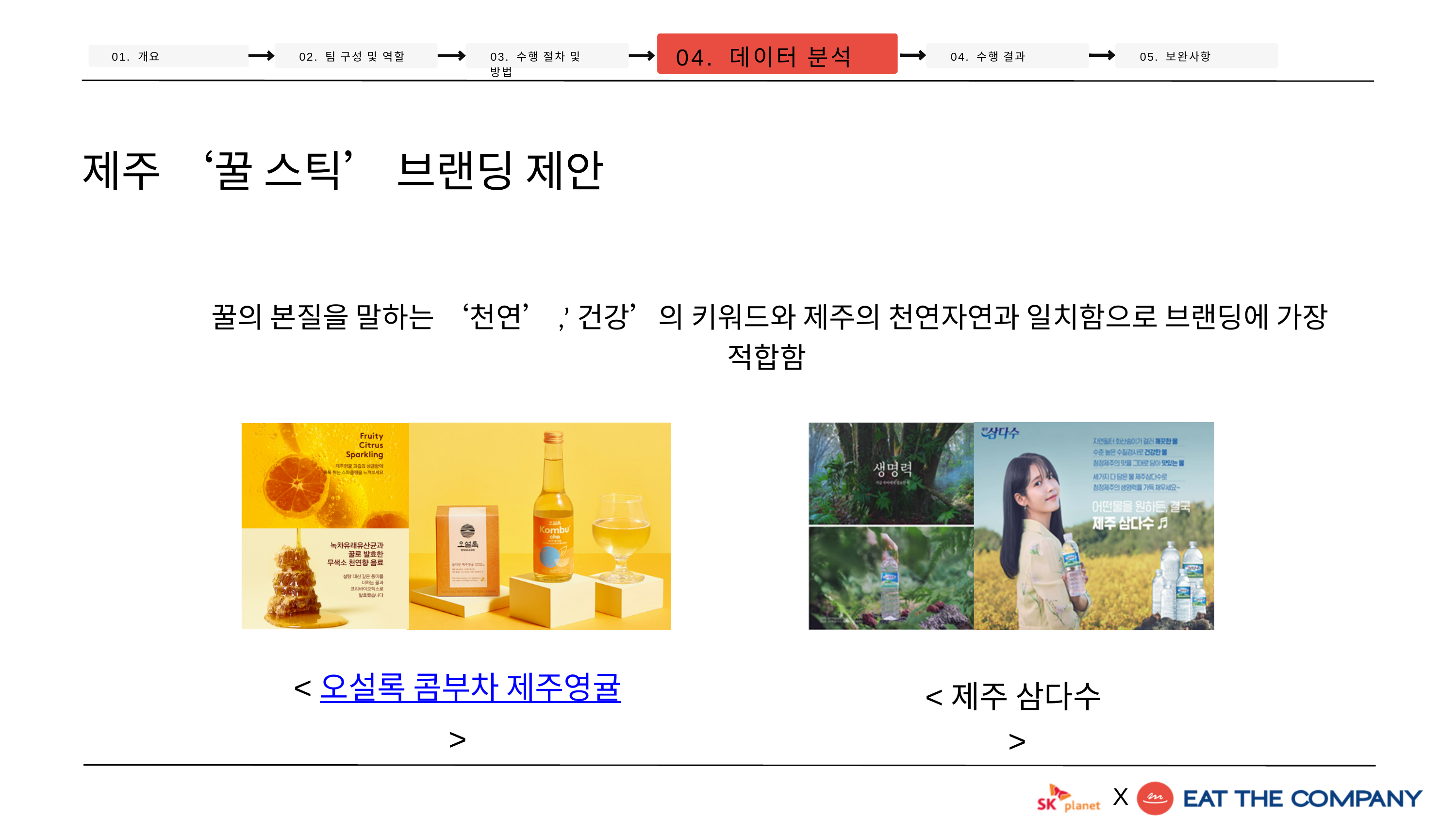

04. 데이터 분석

01. 개요

02. 팀 구성 및 역할

03. 수행 절차 및 방법

04. 수행 결과

05. 보완사항

제주 ‘꿀 스틱’ 브랜딩 제안
꿀의 본질을 말하는 ‘천연’,’건강’의 키워드와 제주의 천연자연과 일치함으로 브랜딩에 가장 적합함

<오설록 콤부차 제주영귤>
<제주 삼다수>

X